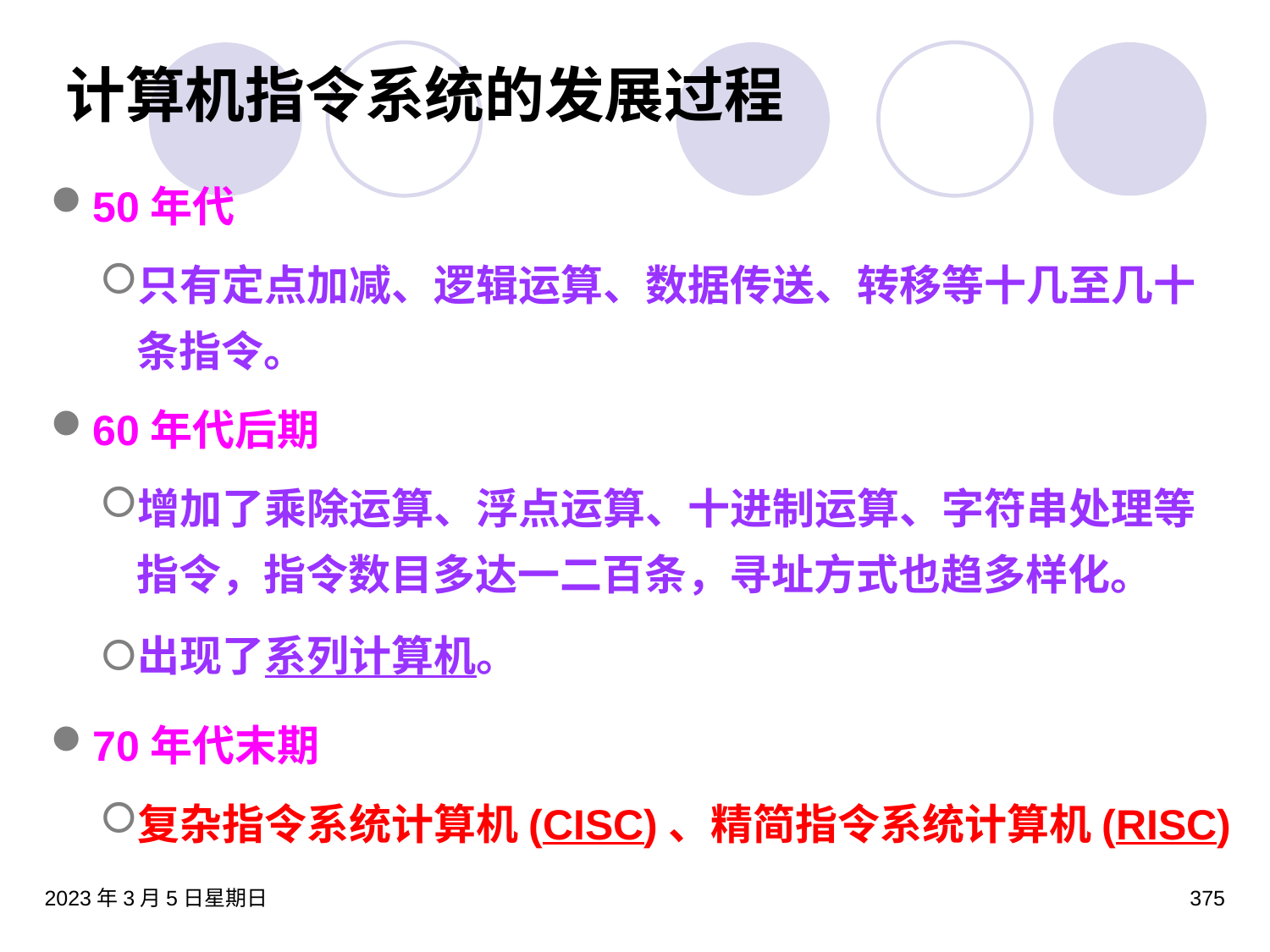

# 计算机指令系统的发展过程
50年代
只有定点加减、逻辑运算、数据传送、转移等十几至几十条指令。
60年代后期
增加了乘除运算、浮点运算、十进制运算、字符串处理等指令，指令数目多达一二百条，寻址方式也趋多样化。
出现了系列计算机。
70年代末期
复杂指令系统计算机(CISC)、精简指令系统计算机(RISC)
2023年3月5日星期日
375